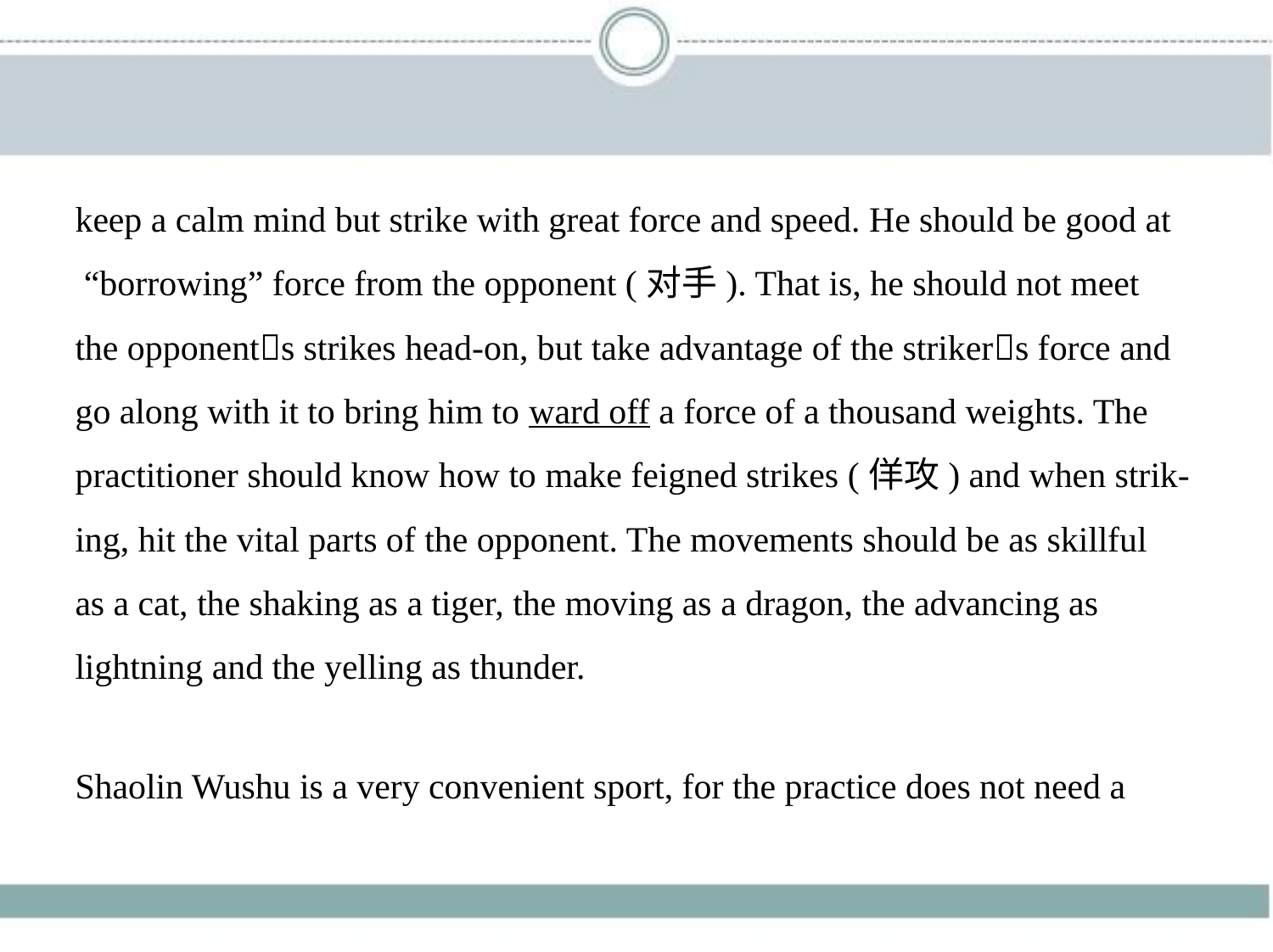

keep a calm mind but strike with great force and speed. He should be good at
 “borrowing” force from the opponent (对手). That is, he should not meet
the opponent􀆳s strikes head-on, but take advantage of the striker􀆳s force and
go along with it to bring him to ward off a force of a thousand weights. The
practitioner should know how to make feigned strikes (佯攻) and when strik-
ing, hit the vital parts of the opponent. The movements should be as skillful
as a cat, the shaking as a tiger, the moving as a dragon, the advancing as
lightning and the yelling as thunder.
Shaolin Wushu is a very convenient sport, for the practice does not need a